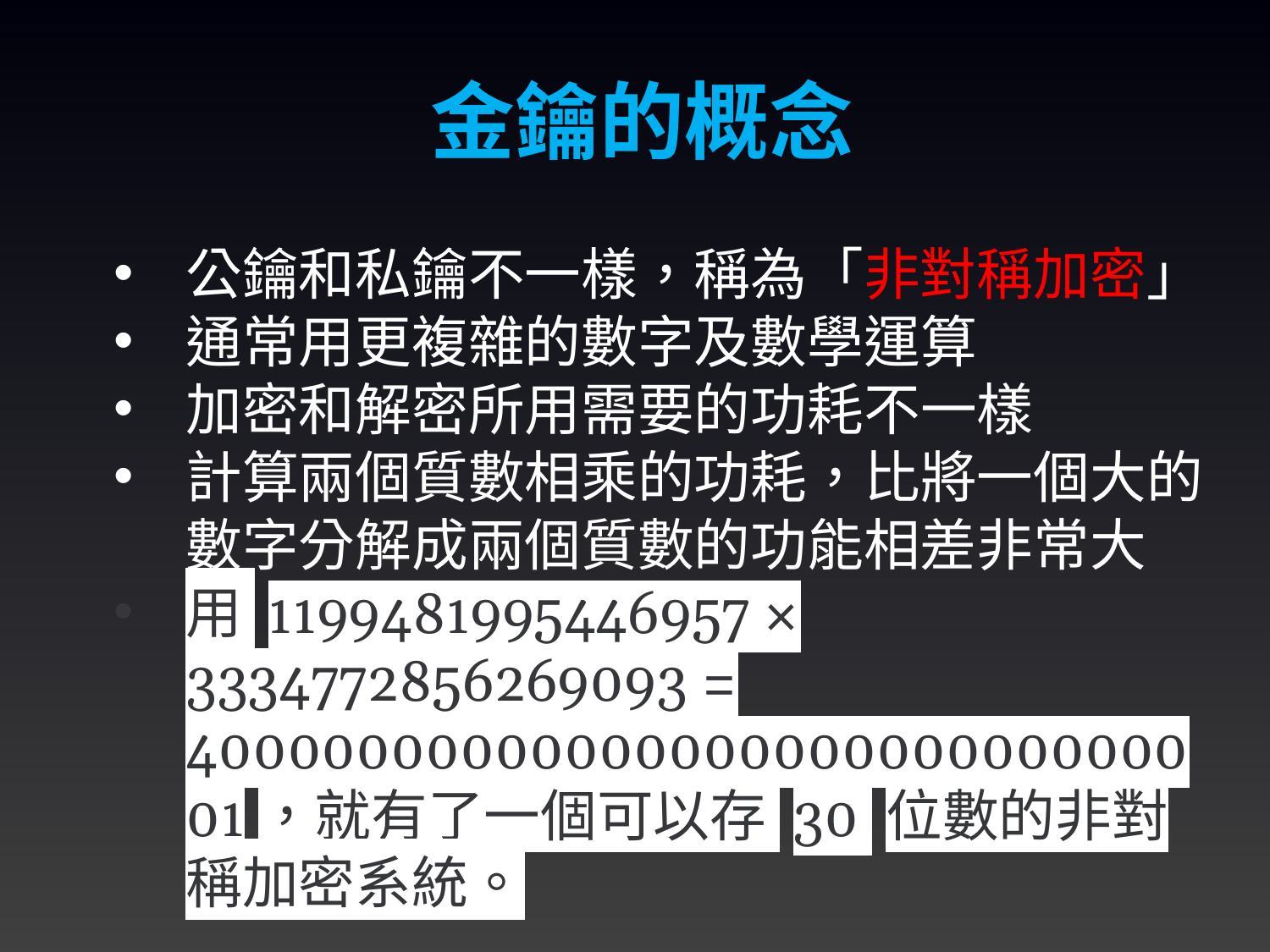

金鑰的概念
公鑰和私鑰不一樣，稱為「非對稱加密」
通常用更複雜的數字及數學運算
加密和解密所用需要的功耗不一樣
計算兩個質數相乘的功耗，比將一個大的數字分解成兩個質數的功能相差非常大
用 1199481995446957 × 3334772856269093 = 4000000000000000000000000000001，就有了一個可以存 30 位數的非對稱加密系統。